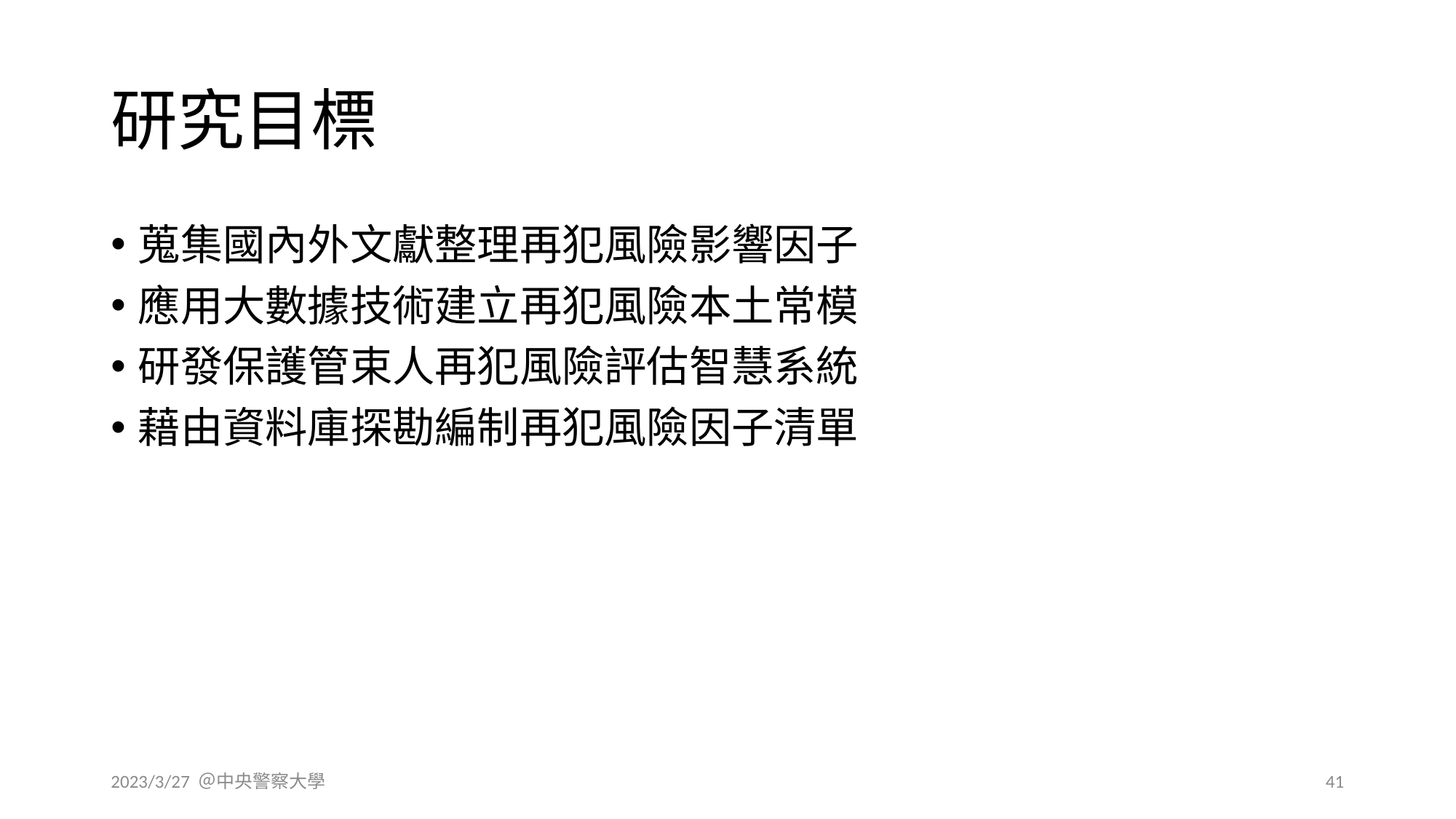

# 研究目標
蒐集國內外文獻整理再犯風險影響因子
應用大數據技術建立再犯風險本土常模
研發保護管束人再犯風險評估智慧系統
藉由資料庫探勘編制再犯風險因子清單
2023/3/27 ＠中央警察大學
41